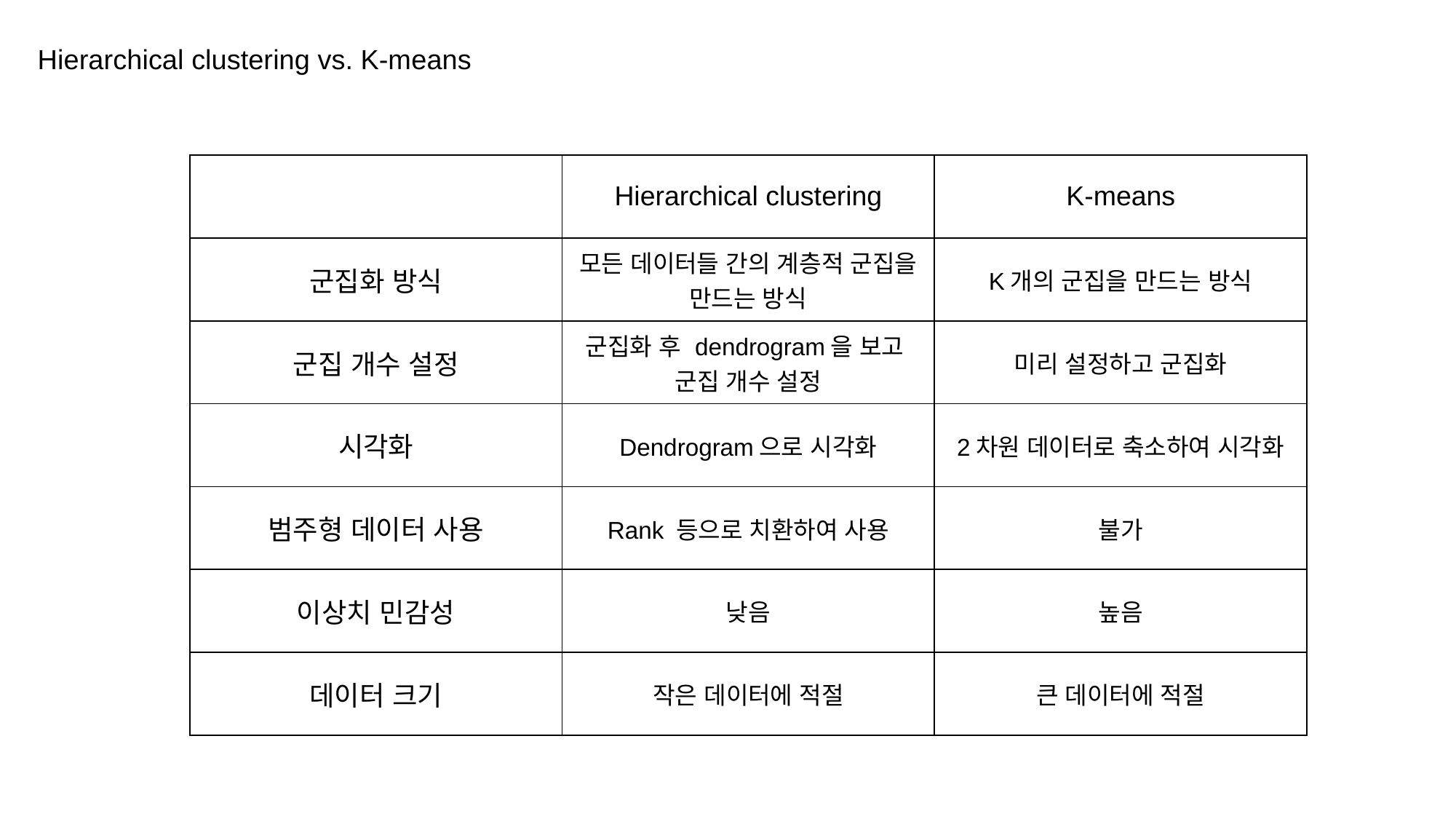

# Hierarchical clustering vs. K-means
|  | Hierarchical clustering | K-means |
| --- | --- | --- |
| 군집화 방식 | 모든 데이터들 간의 계층적 군집을 만드는 방식 | K개의 군집을 만드는 방식 |
| 군집 개수 설정 | 군집화 후 dendrogram을 보고 군집 개수 설정 | 미리 설정하고 군집화 |
| 시각화 | Dendrogram으로 시각화 | 2차원 데이터로 축소하여 시각화 |
| 범주형 데이터 사용 | Rank 등으로 치환하여 사용 | 불가 |
| 이상치 민감성 | 낮음 | 높음 |
| 데이터 크기 | 작은 데이터에 적절 | 큰 데이터에 적절 |